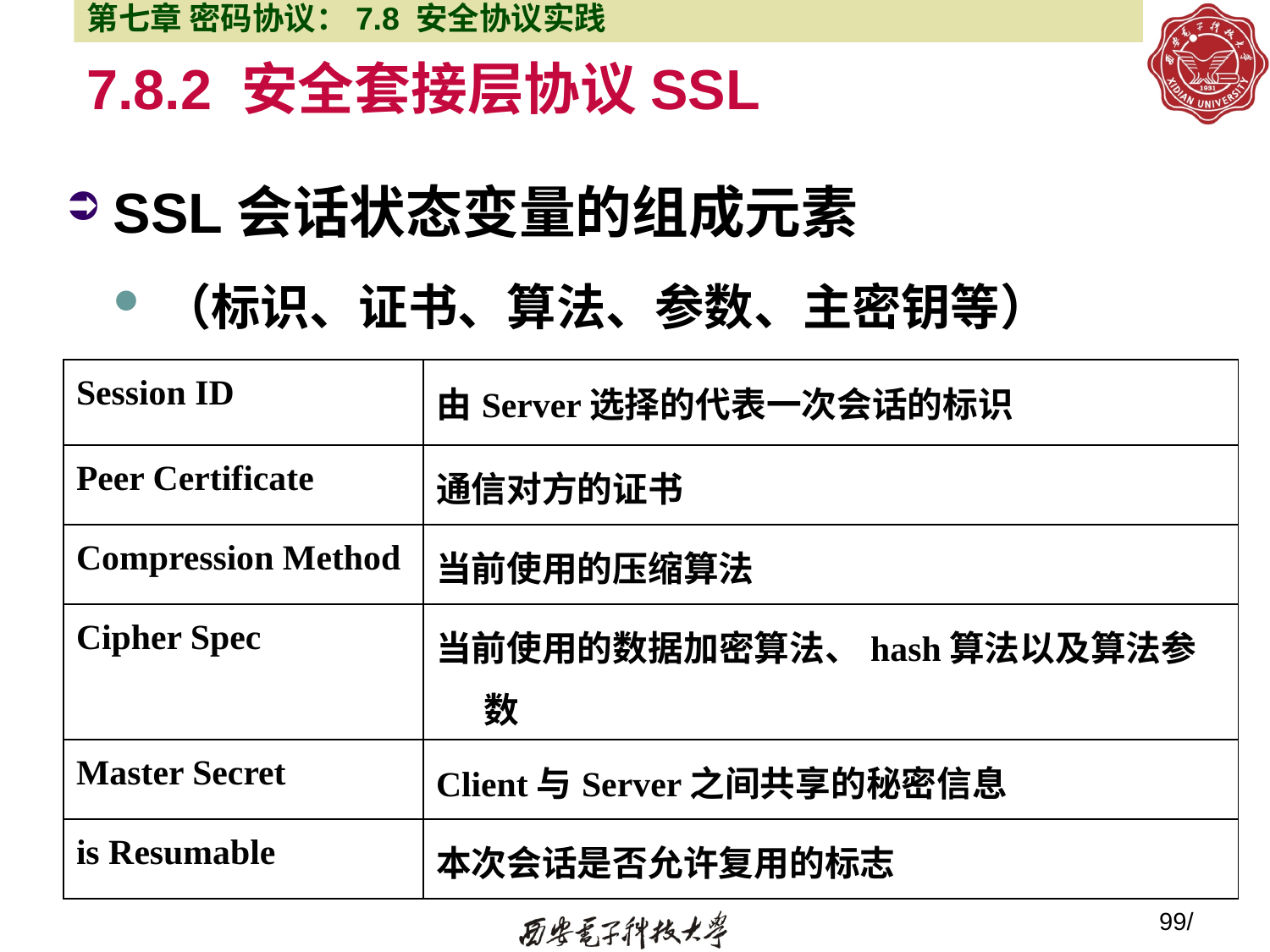

第七章 密码协议：7.8 安全协议实践

# 7.8.2 安全套接层协议SSL
SSL会话状态变量的组成元素
（标识、证书、算法、参数、主密钥等）
| Session ID | 由Server选择的代表一次会话的标识 |
| --- | --- |
| Peer Certificate | 通信对方的证书 |
| Compression Method | 当前使用的压缩算法 |
| Cipher Spec | 当前使用的数据加密算法、hash算法以及算法参数 |
| Master Secret | Client与Server之间共享的秘密信息 |
| is Resumable | 本次会话是否允许复用的标志 |
99/